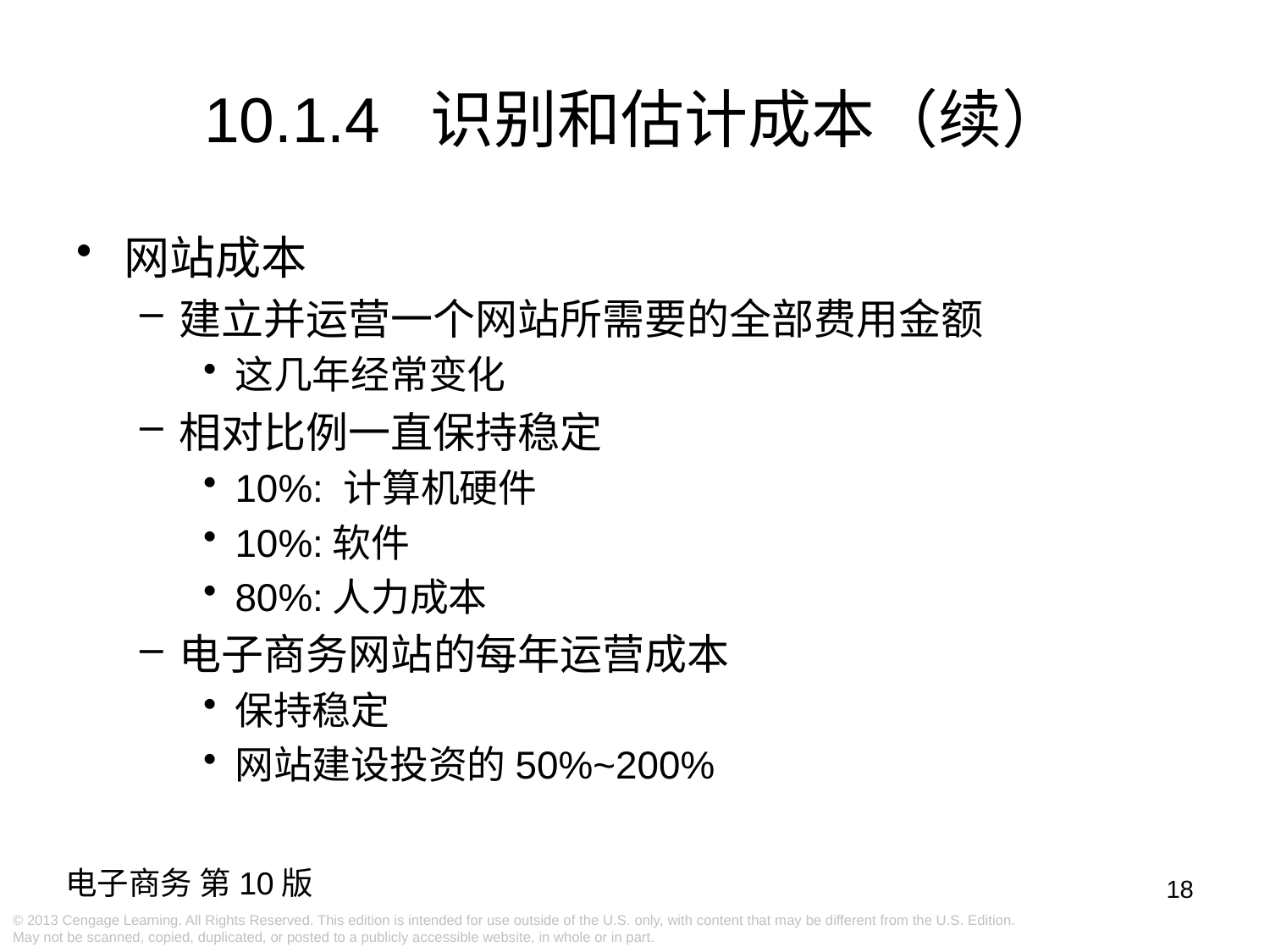

# 10.1.4  识别和估计成本（续）
网站成本
建立并运营一个网站所需要的全部费用金额
这几年经常变化
相对比例一直保持稳定
10%: 计算机硬件
10%:软件
80%:人力成本
电子商务网站的每年运营成本
保持稳定
网站建设投资的50%~200%
18